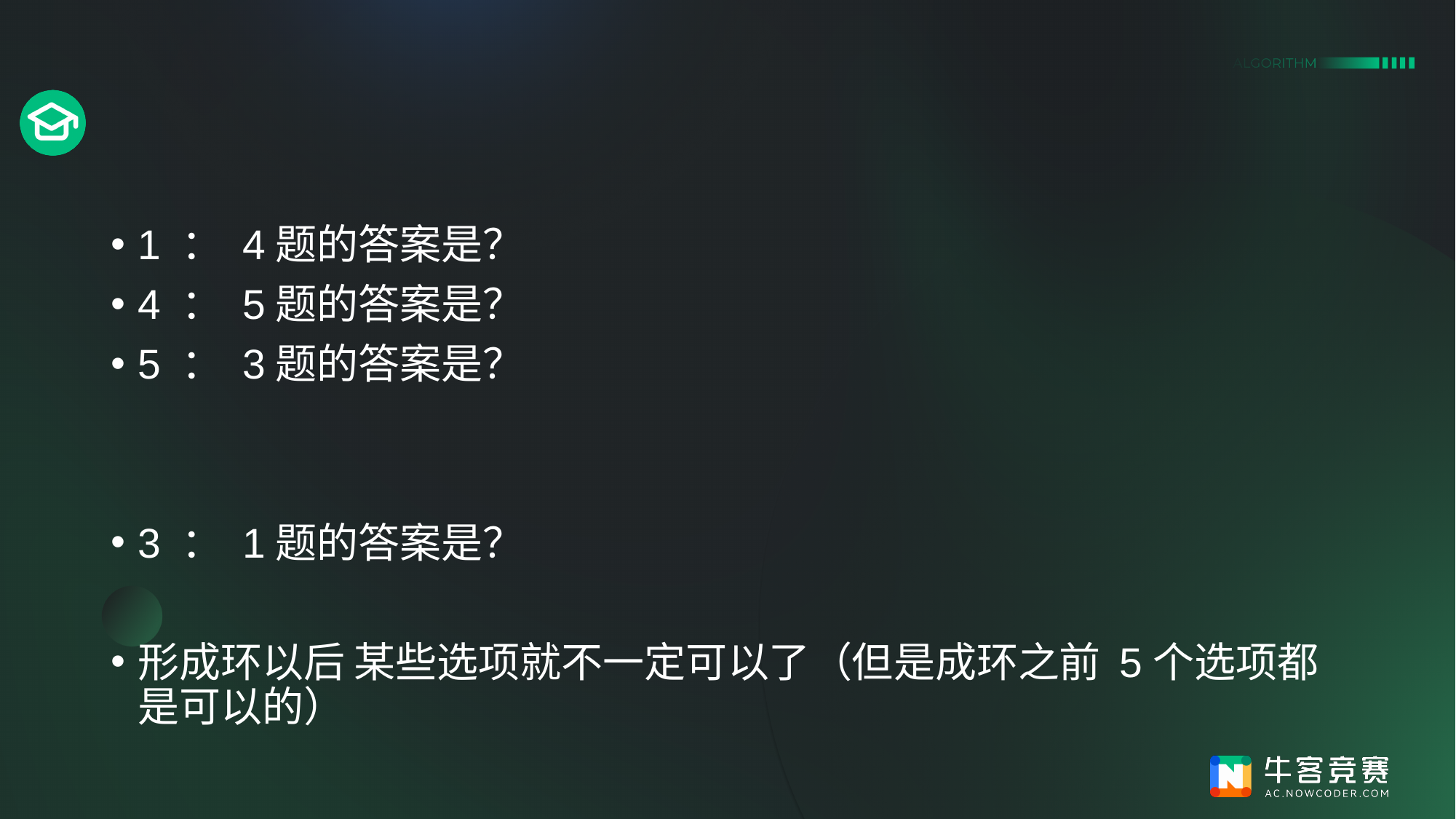

#
1 ： 4题的答案是？
4 ： 5题的答案是？
5 ： 3题的答案是？

3 ： 1题的答案是？

形成环以后 某些选项就不一定可以了（但是成环之前 5个选项都是可以的）